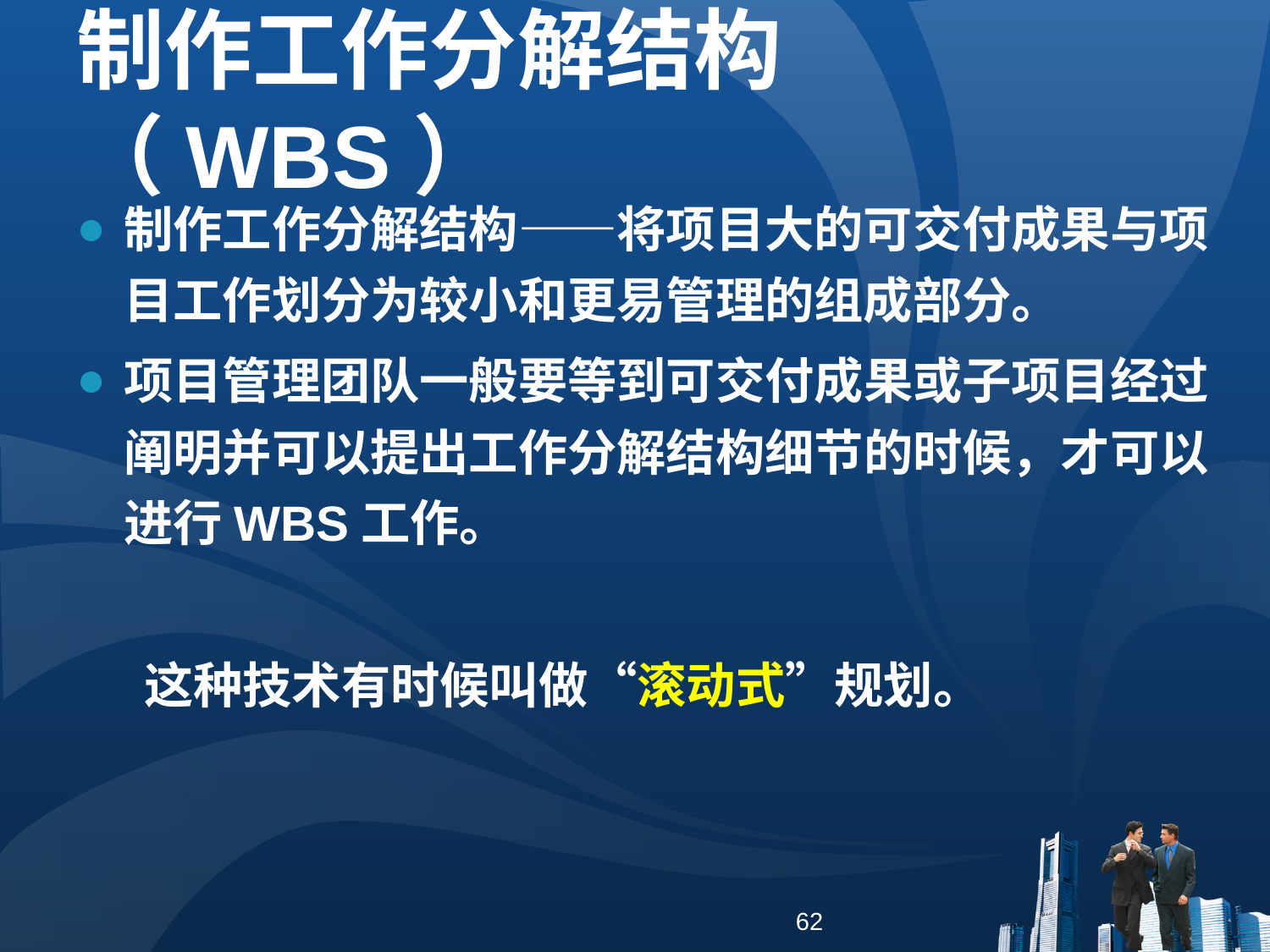

制作工作分解结构（WBS）
制作工作分解结构——将项目大的可交付成果与项目工作划分为较小和更易管理的组成部分。
项目管理团队一般要等到可交付成果或子项目经过阐明并可以提出工作分解结构细节的时候，才可以进行WBS工作。

     这种技术有时候叫做“滚动式”规划。
62